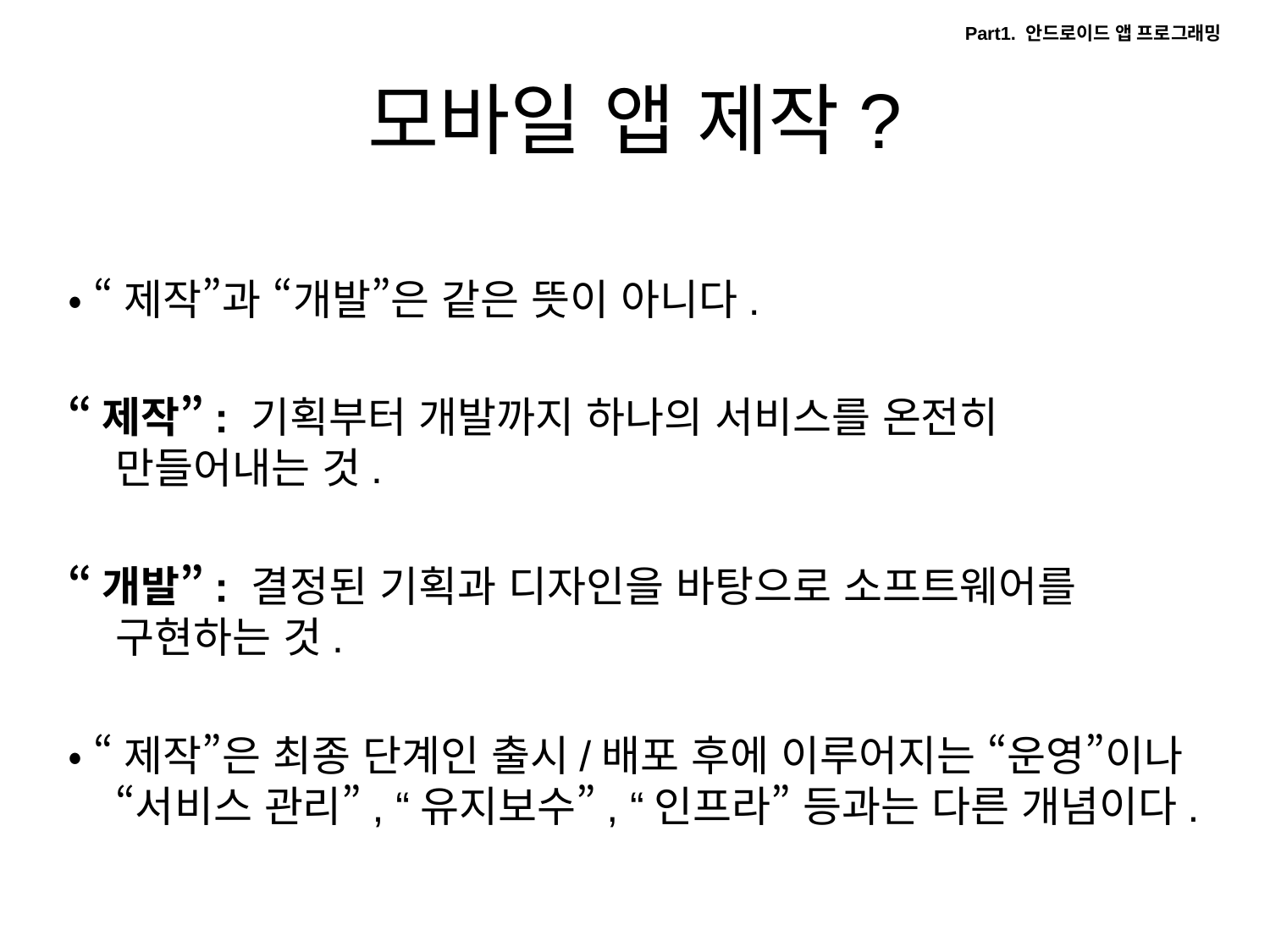

Part1. 안드로이드 앱 프로그래밍
# 모바일 앱 제작?
• “제작”과 “개발”은 같은 뜻이 아니다.

“제작”: 기획부터 개발까지 하나의 서비스를 온전히 만들어내는 것.

“개발”: 결정된 기획과 디자인을 바탕으로 소프트웨어를 구현하는 것.

• “제작”은 최종 단계인 출시/배포 후에 이루어지는 “운영”이나 “서비스 관리”, “유지보수”, “인프라” 등과는 다른 개념이다.